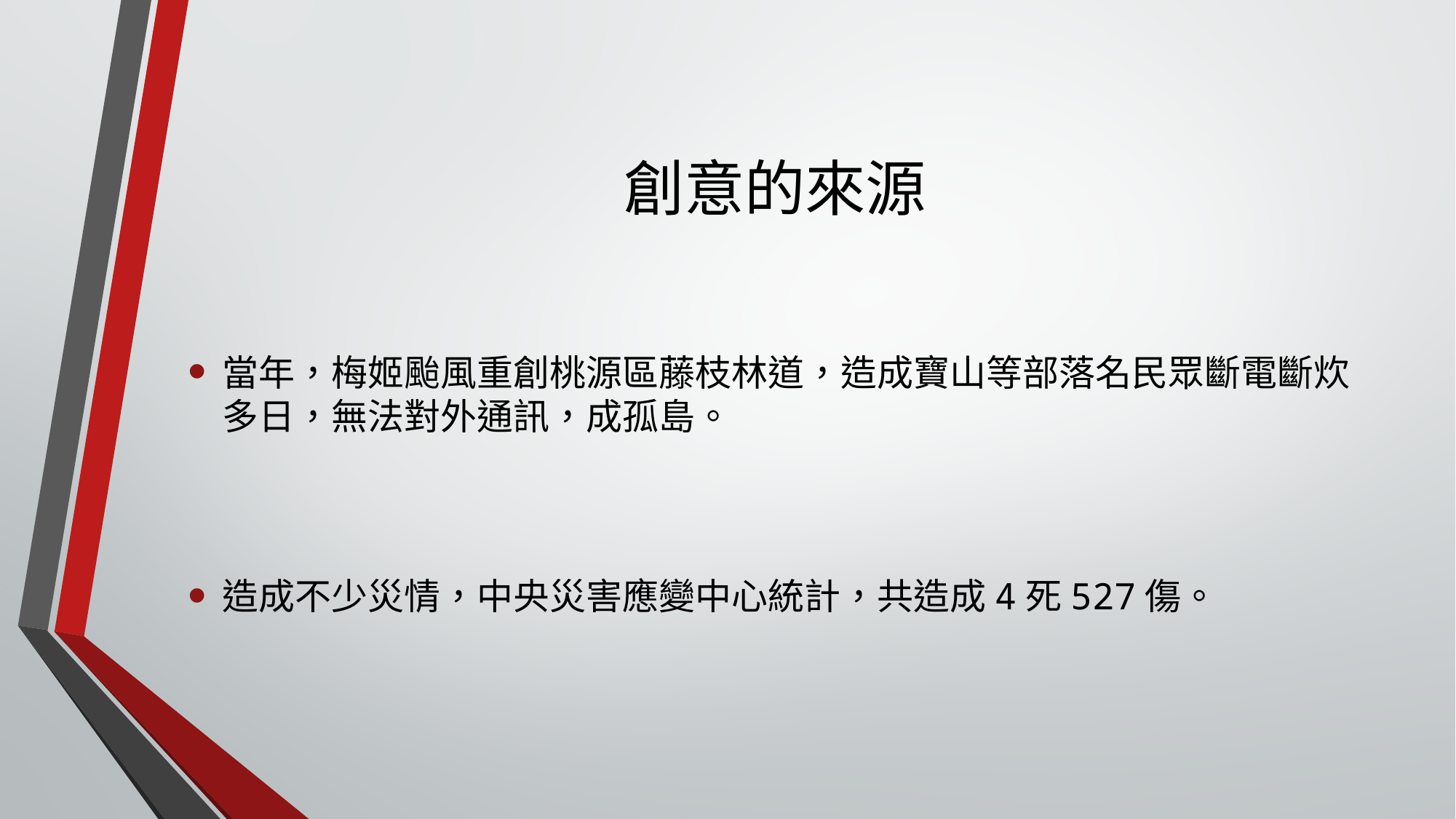

# 創意的來源
當年，梅姬颱風重創桃源區藤枝林道，造成寶山等部落名民眾斷電斷炊多日，無法對外通訊，成孤島。

造成不少災情，中央災害應變中心統計，共造成4死527傷。